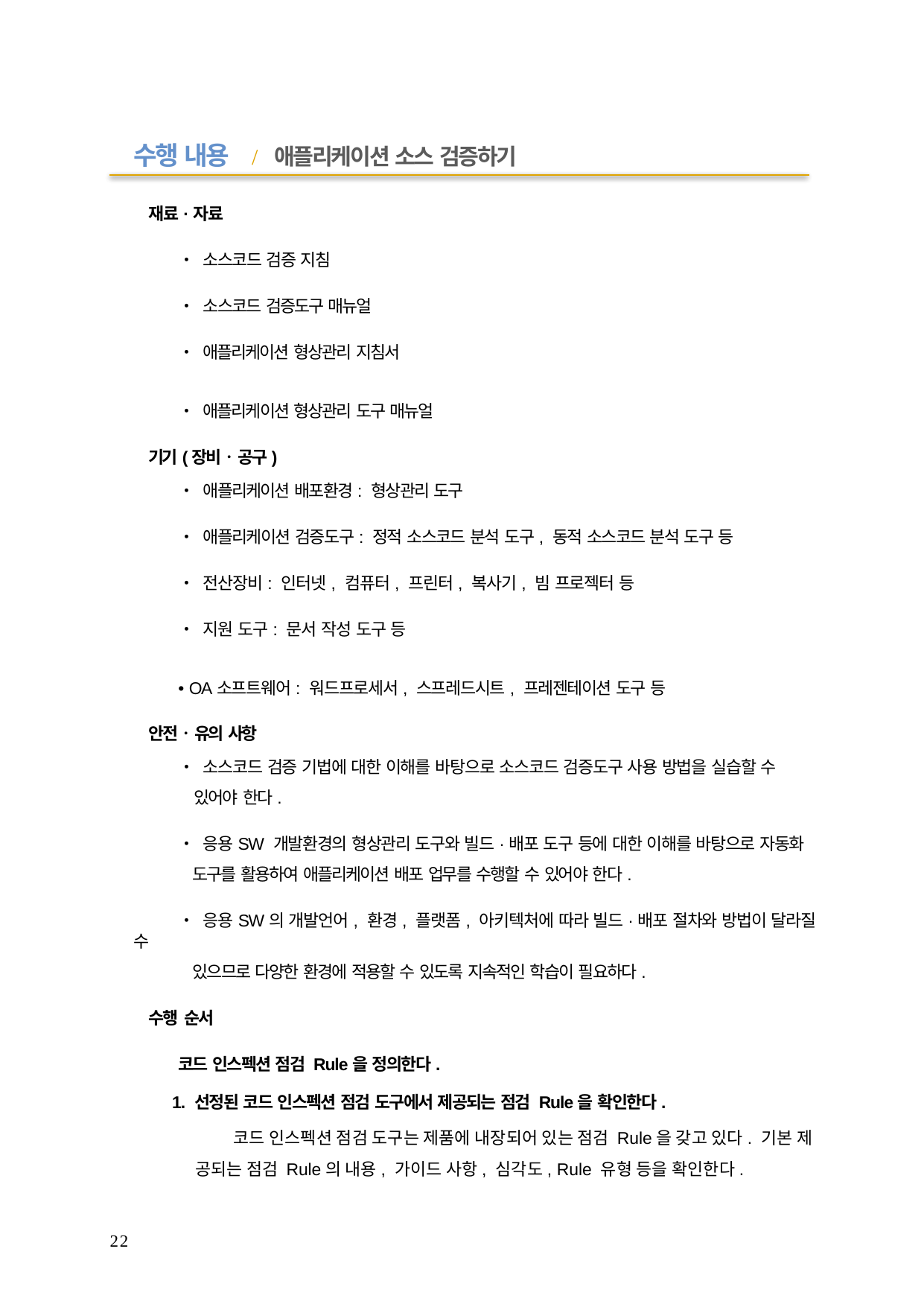

수행 내용   /  애플리케이션 소스 검증하기

재료·자료

• 소스코드 검증 지침

• 소스코드 검증도구 매뉴얼

• 애플리케이션 형상관리 지침서

• 애플리케이션 형상관리 도구 매뉴얼
기기(장비 ･ 공구)

• 애플리케이션 배포환경: 형상관리 도구

• 애플리케이션 검증도구: 정적 소스코드 분석 도구, 동적 소스코드 분석 도구 등

• 전산장비: 인터넷, 컴퓨터, 프린터, 복사기, 빔 프로젝터 등

• 지원 도구: 문서 작성 도구 등

• OA소프트웨어: 워드프로세서, 스프레드시트, 프레젠테이션 도구 등
안전 ･ 유의 사항

• 소스코드 검증 기법에 대한 이해를 바탕으로 소스코드 검증도구 사용 방법을 실습할 수

있어야 한다.

• 응용SW 개발환경의 형상관리 도구와 빌드·배포 도구 등에 대한 이해를 바탕으로 자동화

도구를 활용하여 애플리케이션 배포 업무를 수행할 수 있어야 한다.

• 응용SW의 개발언어, 환경, 플랫폼, 아키텍처에 따라 빌드·배포 절차와 방법이 달라질 수

있으므로 다양한 환경에 적용할 수 있도록 지속적인 학습이 필요하다.

수행 순서

코드 인스펙션 점검 Rule을 정의한다.

1. 선정된 코드 인스펙션 점검 도구에서 제공되는 점검 Rule을 확인한다.
코드 인스펙션 점검 도구는 제품에 내장되어 있는 점검 Rule을 갖고 있다. 기본 제 공되는 점검 Rule의 내용, 가이드 사항, 심각도, Rule 유형 등을 확인한다.

22